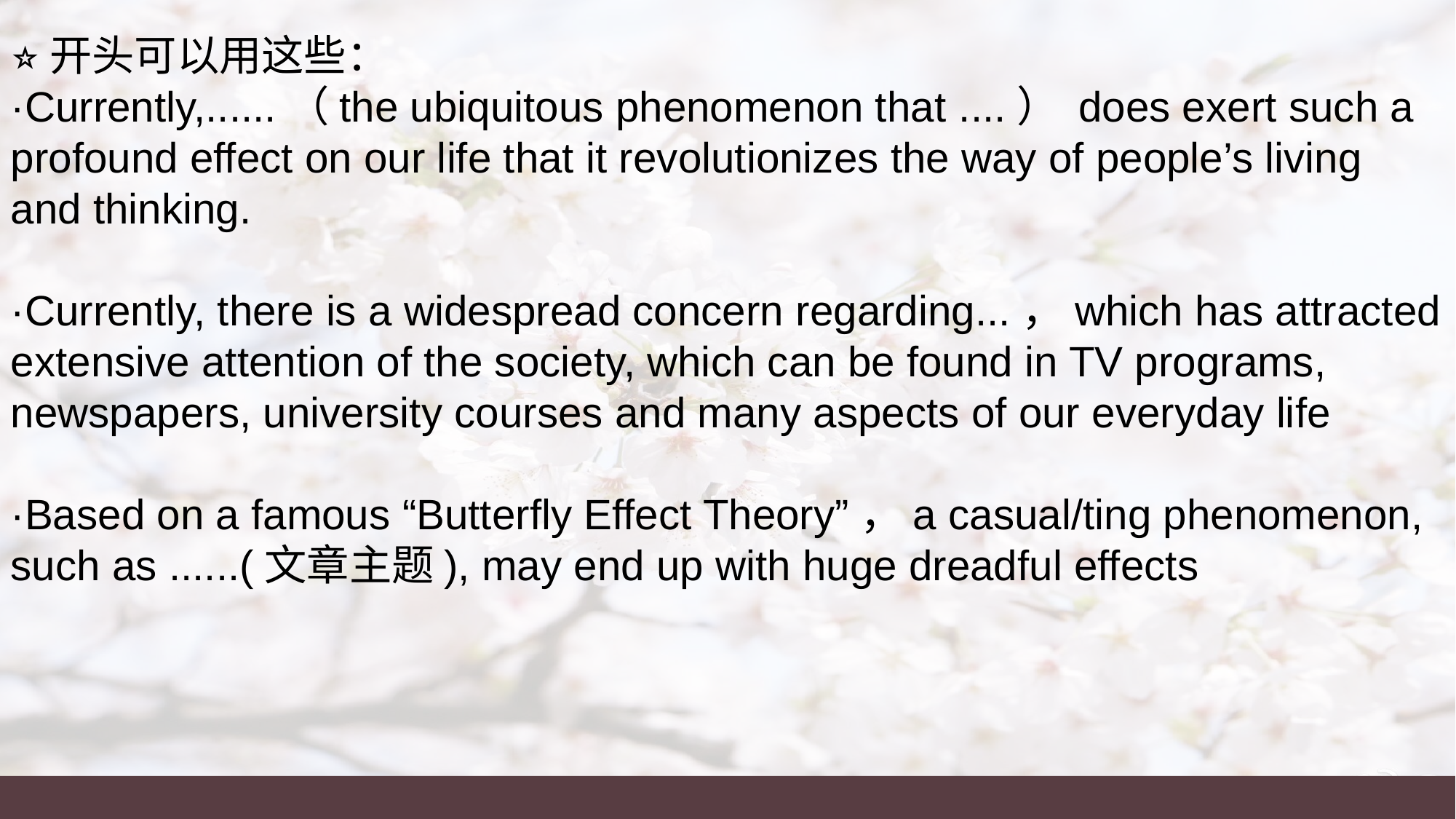

⭐开头可以用这些：
·Currently,......（the ubiquitous phenomenon that ....） does exert such a profound effect on our life that it revolutionizes the way of people’s living and thinking.

·Currently, there is a widespread concern regarding...，which has attracted extensive attention of the society, which can be found in TV programs, newspapers, university courses and many aspects of our everyday life

·Based on a famous “Butterfly Effect Theory”，a casual/ting phenomenon, such as ......(文章主题), may end up with huge dreadful effects